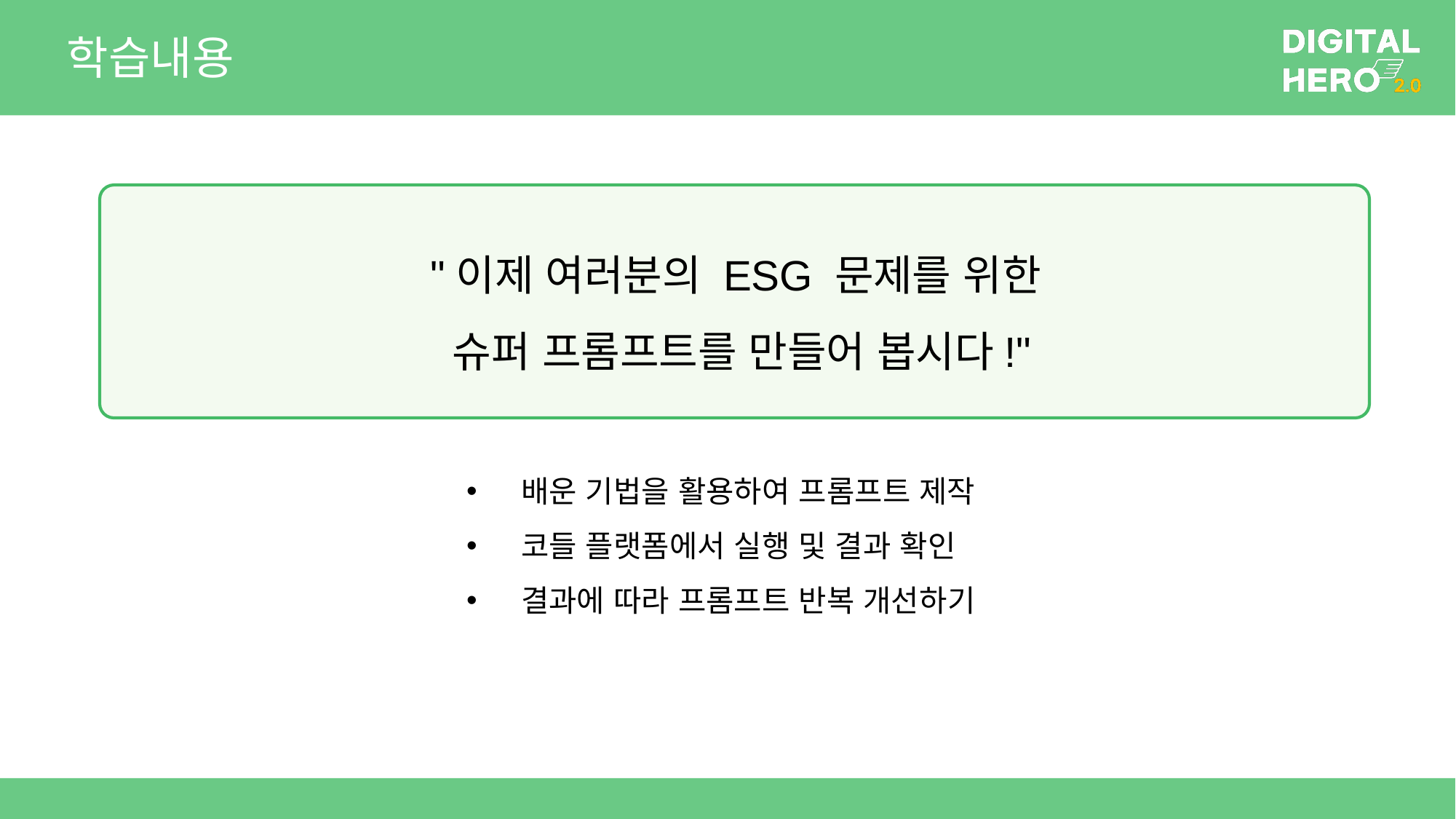

# 학습내용

"이제 여러분의 ESG 문제를 위한
슈퍼 프롬프트를 만들어 봅시다!"
배운 기법을 활용하여 프롬프트 제작
코들 플랫폼에서 실행 및 결과 확인
결과에 따라 프롬프트 반복 개선하기